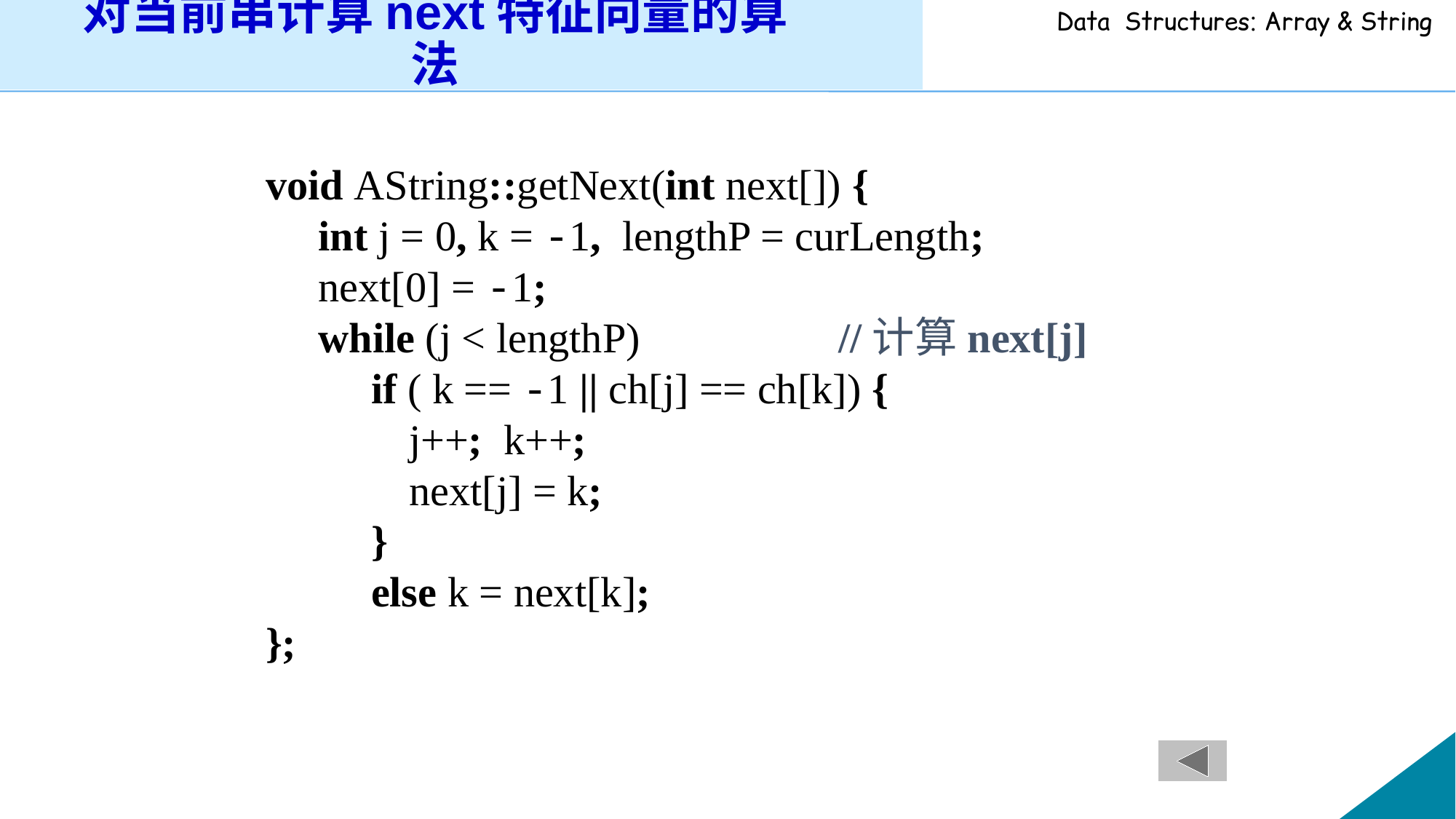

# 对当前串计算next特征向量的算法
void AString::getNext(int next[]) {
     int j = 0, k = -1,  lengthP = curLength;
     next[0] = -1;
     while (j < lengthP) 		//计算next[j]
          if ( k == -1 || ch[j] == ch[k]) {
	           j++;  k++;
	           next[j] = k;
          }
          else k = next[k];
};